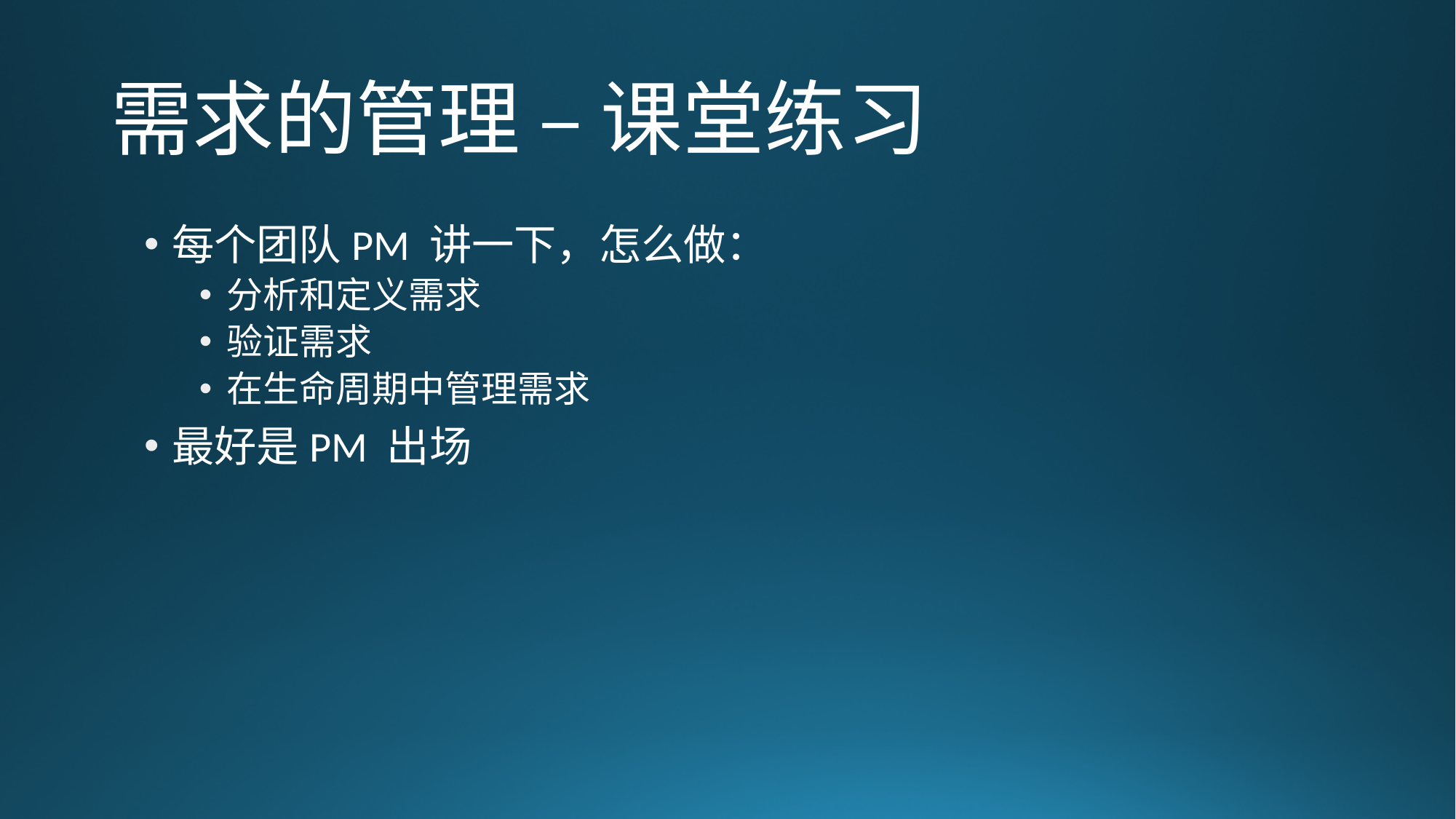

# 需求的管理 – 课堂练习
每个团队PM 讲一下，怎么做：
分析和定义需求
验证需求
在生命周期中管理需求
最好是PM 出场